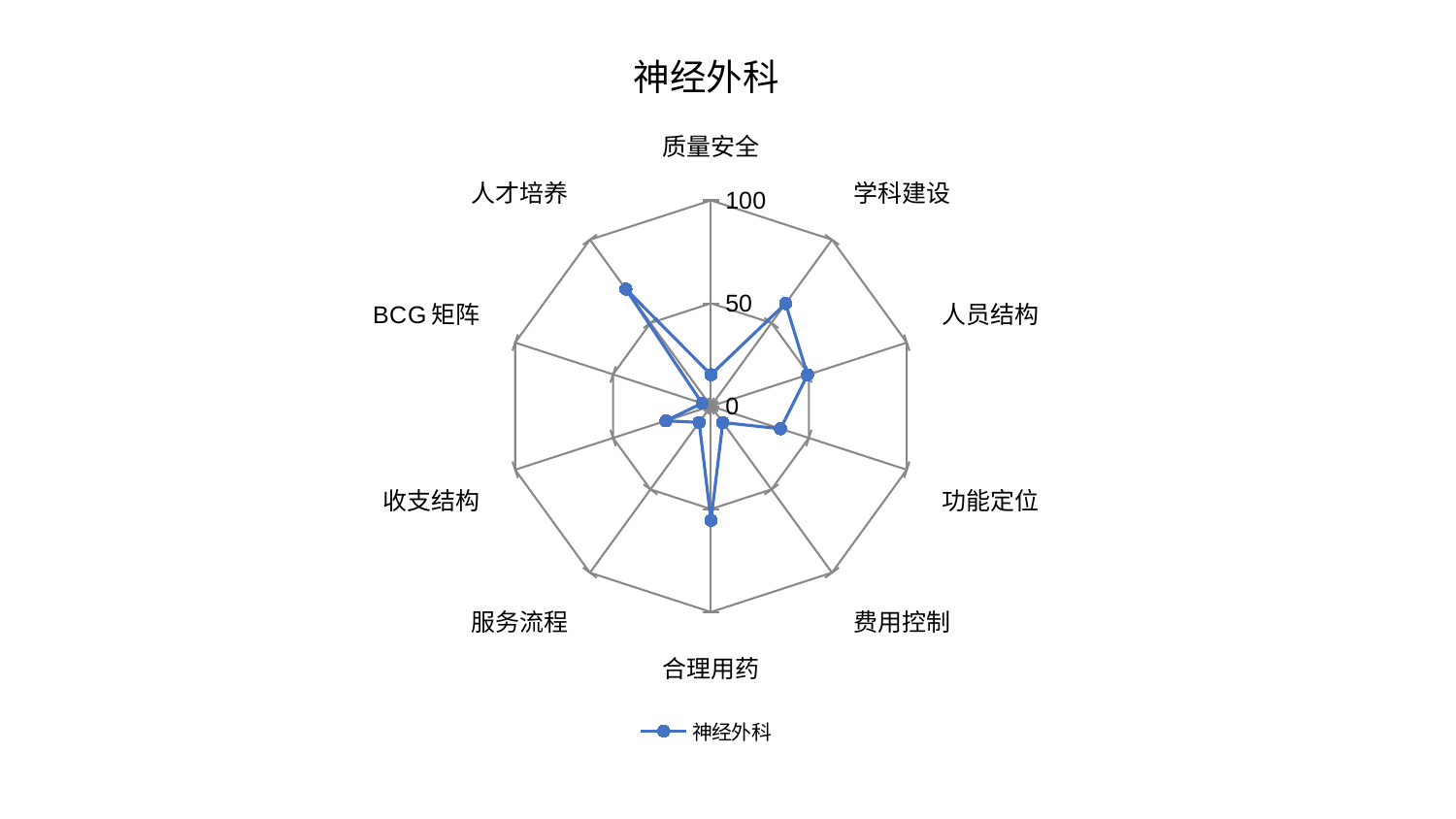

### Chart: 神经外科

| Category | 神经外科 |
|---|---|
| 质量安全 | 15.327586008221491 |
| 学科建设 | 61.67371029846152 |
| 人员结构 | 49.30066211293181 |
| 功能定位 | 35.51947842020856 |
| 费用控制 | 9.820937358852273 |
| 合理用药 | 55.438058285373415 |
| 服务流程 | 9.802736808339237 |
| 收支结构 | 23.006963906132043 |
| BCG矩阵 | 4.544736336184431 |
| 人才培养 | 70.30854193269185 |
118